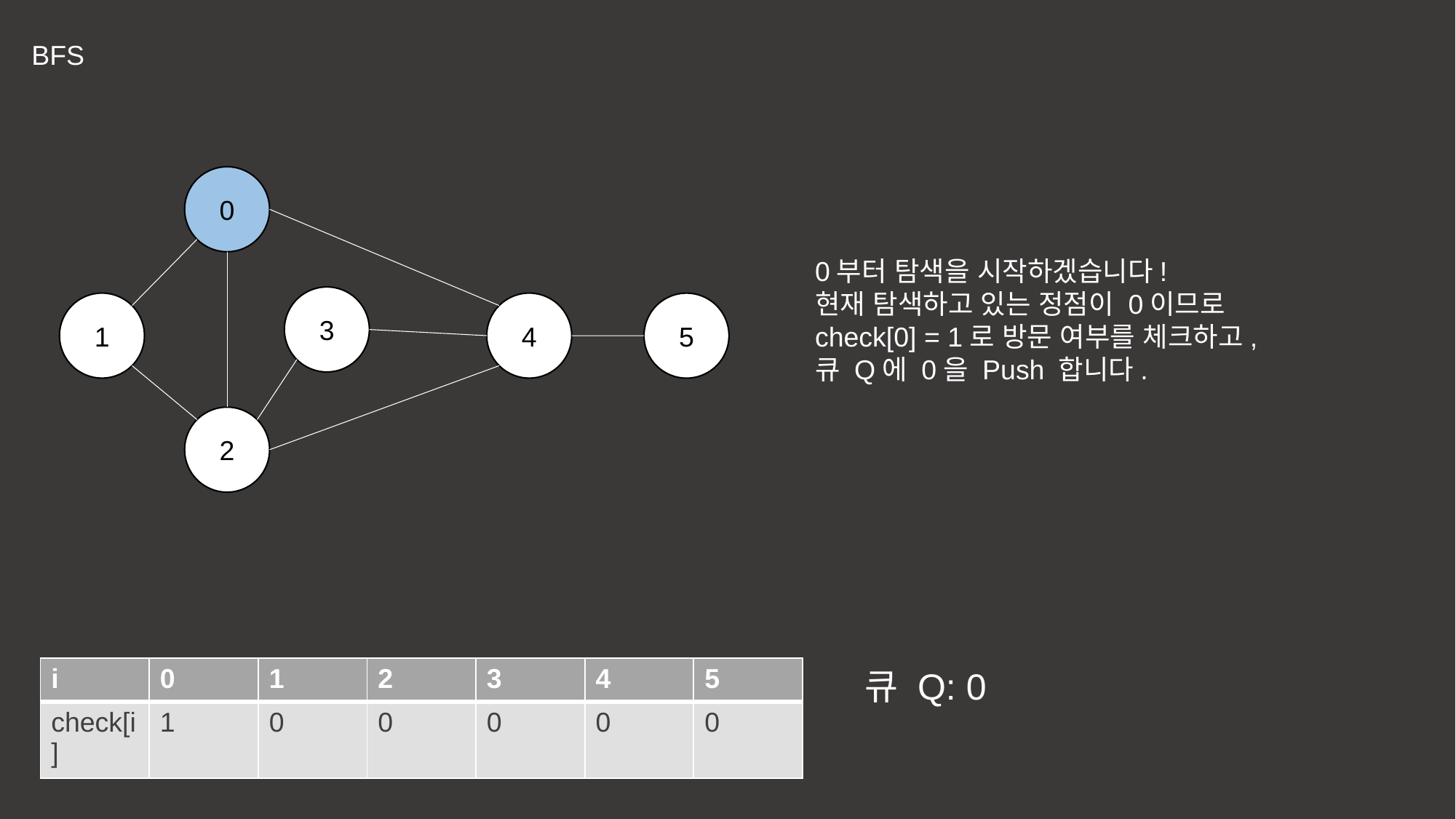

BFS
0
0부터 탐색을 시작하겠습니다!
현재 탐색하고 있는 정점이 0이므로
check[0] = 1로 방문 여부를 체크하고,
큐 Q에 0을 Push 합니다.
3
1
4
5
2
| i | 0 | 1 | 2 | 3 | 4 | 5 |
| --- | --- | --- | --- | --- | --- | --- |
| check[i] | 1 | 0 | 0 | 0 | 0 | 0 |
큐 Q: 0